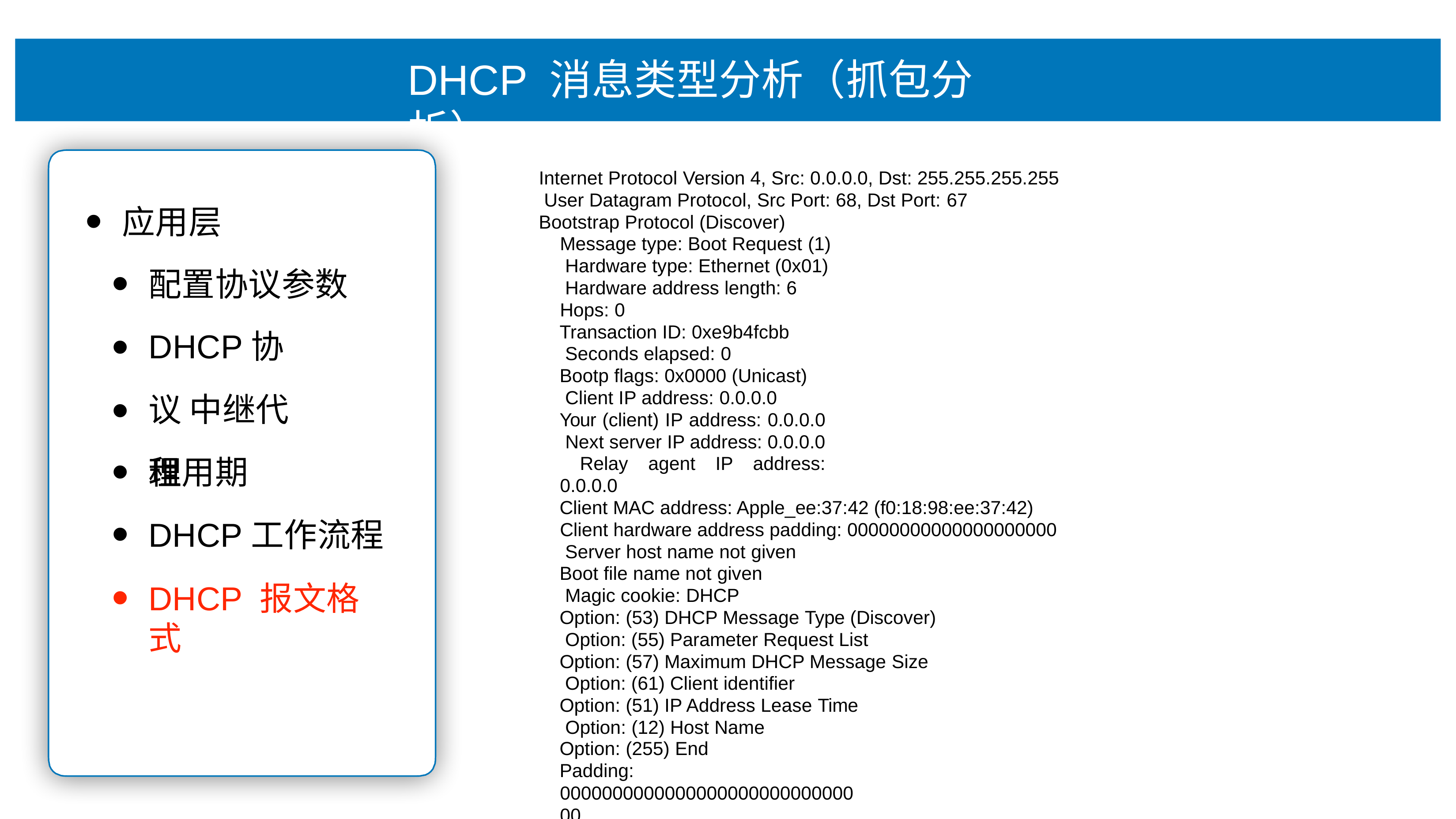

# DHCP 消息类型分析（抓包分析）

Internet Protocol Version 4, Src: 0.0.0.0, Dst: 255.255.255.255  User Datagram Protocol, Src Port: 68, Dst Port: 67
Bootstrap Protocol (Discover)  Message type: Boot Request (1)  Hardware type: Ethernet (0x01)  Hardware address length: 6  Hops: 0
Transaction ID: 0xe9b4fcbb  Seconds elapsed: 0
Bootp flags: 0x0000 (Unicast)  Client IP address: 0.0.0.0
Your (client) IP address: 0.0.0.0  Next server IP address: 0.0.0.0  Relay agent IP address: 0.0.0.0
Client MAC address: Apple_ee:37:42 (f0:18:98:ee:37:42)  Client hardware address padding: 00000000000000000000  Server host name not given
Boot file name not given  Magic cookie: DHCP
Option: (53) DHCP Message Type (Discover)  Option: (55) Parameter Request List
Option: (57) Maximum DHCP Message Size  Option: (61) Client identifier
Option: (51) IP Address Lease Time  Option: (12) Host Name
Option: (255) End
Padding: 000000000000000000000000000000
应⽤层
配置协议参数
DHCP协议 中继代理
•
•
租⽤期
DHCP⼯作流程
DHCP 报⽂格式